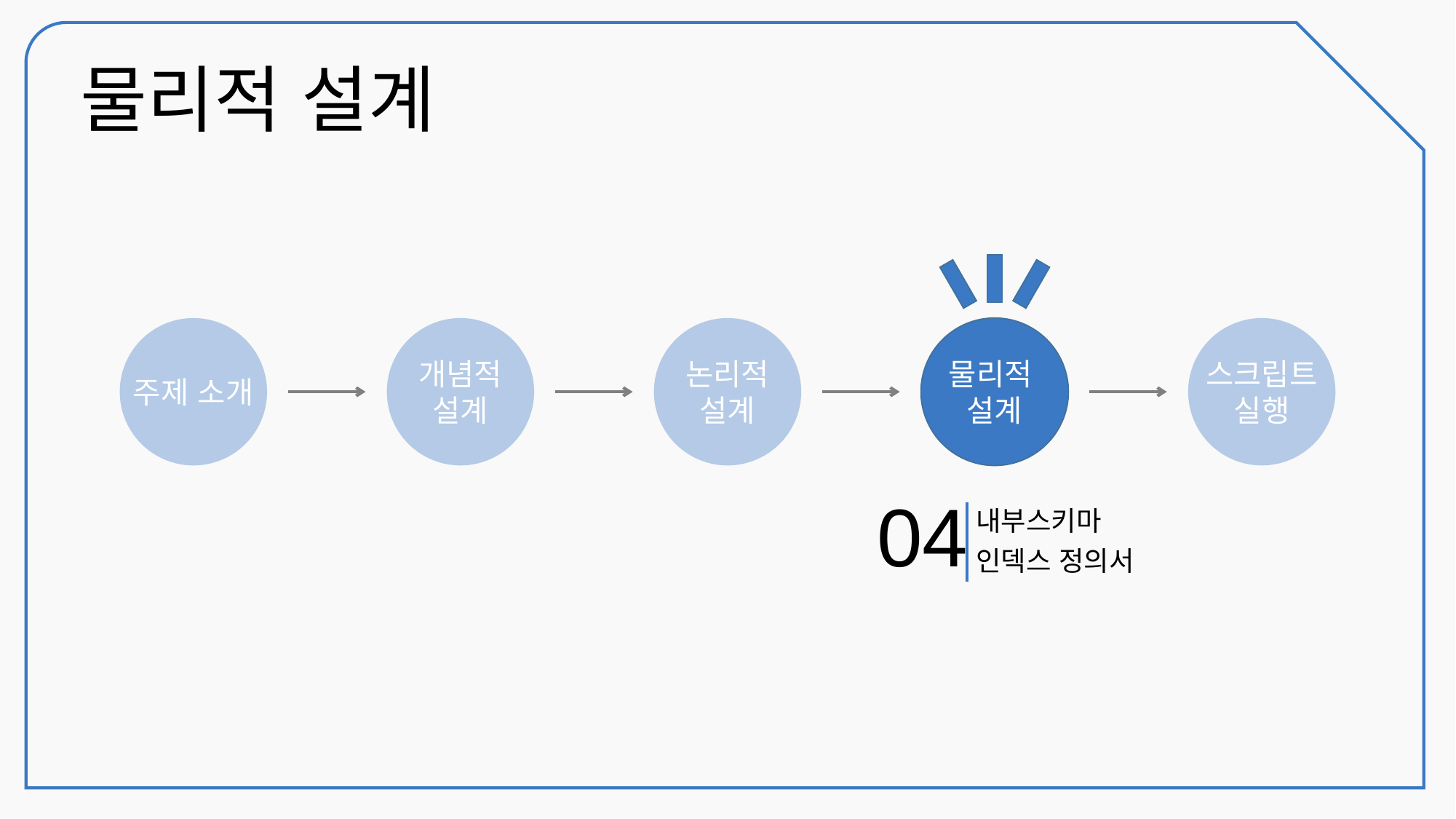

물리적 설계
- TV 속에 나오는 제품에 대한 정보를 소비자들에게 빠르고 정확하게 제공할 수 있다.
- 협찬을 제공하는 기업의 입장에서 보면 협찬하는 제품에 대한 소비자의 접근성이 증가하기 때문에 기업의 이익창출에 기여할 수 있다.
- 현재 소비자들이 원하는 트렌드에 대한 정보를 각종 분야에서 활용될 수 있도록 정보를 제공할 수 있다.

개념적 설계
개념적
설계
논리적
설계
물리적
설계
스크립트
실행
주제 소개
논리적 설계
04
내부스키마
인덱스 정의서
물리적 설계
스크립트 실행